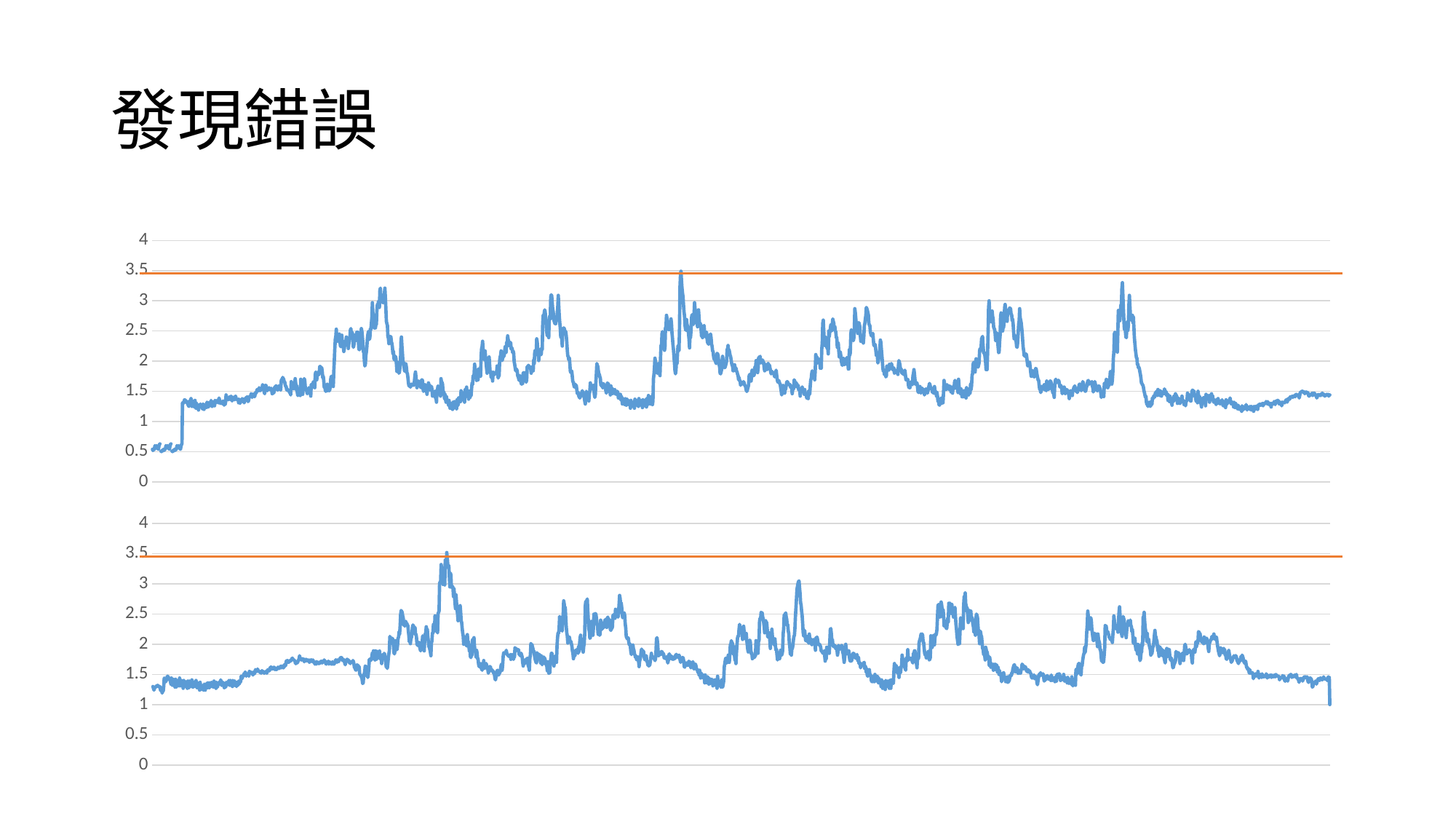

# 發現錯誤

### Chart

| Category | 數列 1 |
|---|---|
| 類別 1 | 0.54 |
| 類別 2 | 0.52 |
| 類別 3 | 0.53 |
| 類別 4 | 0.53 |

### Chart

| Category | 數列 1 |
|---|---|
| 類別 1 | None |
| 類別 2 | 1.3 |
| 類別 3 | 1.27 |
| 類別 4 | 1.24 |